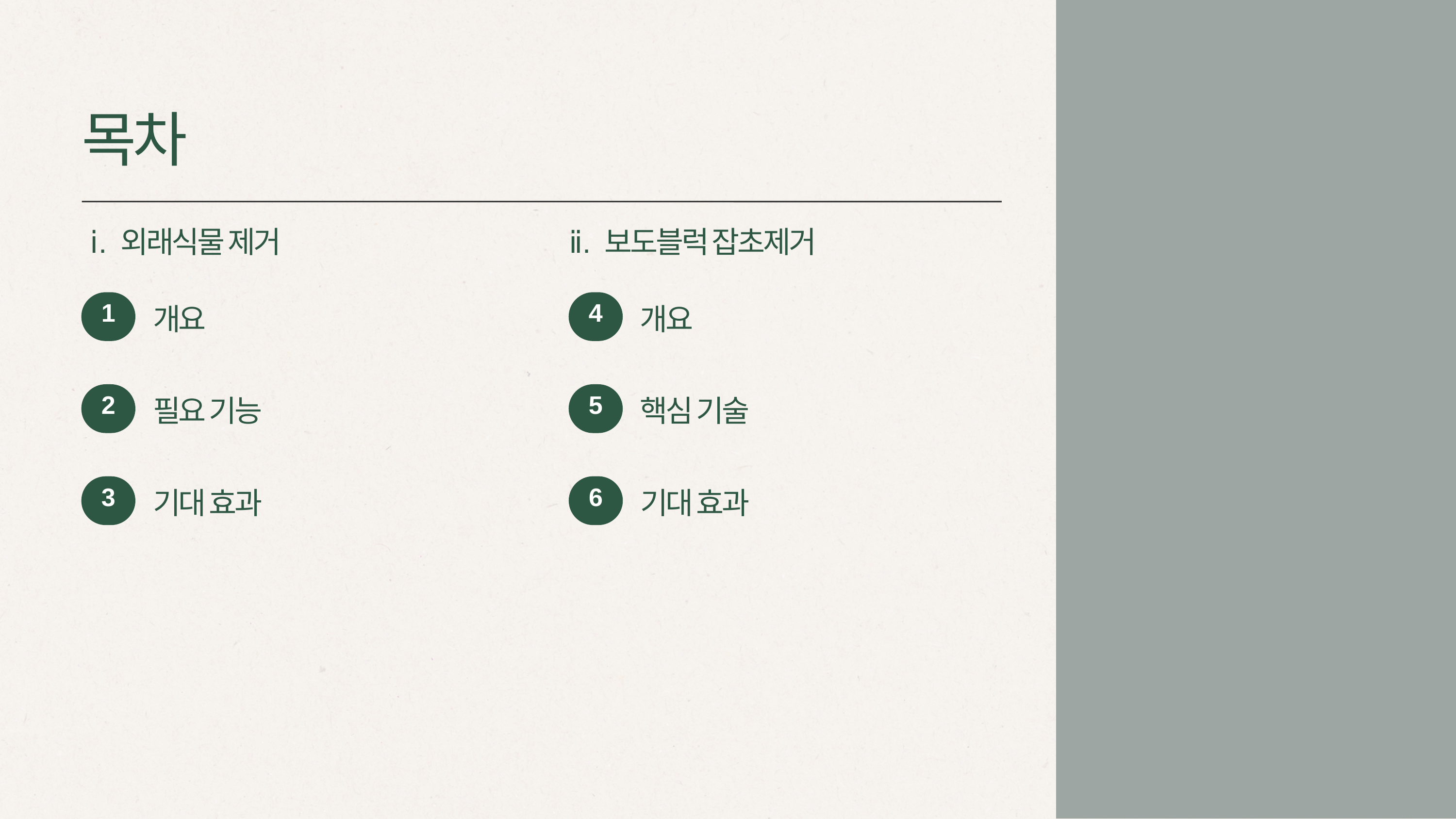

목차

ⅰ. 외래식물 제거
ⅱ. 보도블럭 잡초제거

1

4
개요
개요

2

5
필요 기능
핵심 기술

6

3
기대 효과
기대 효과